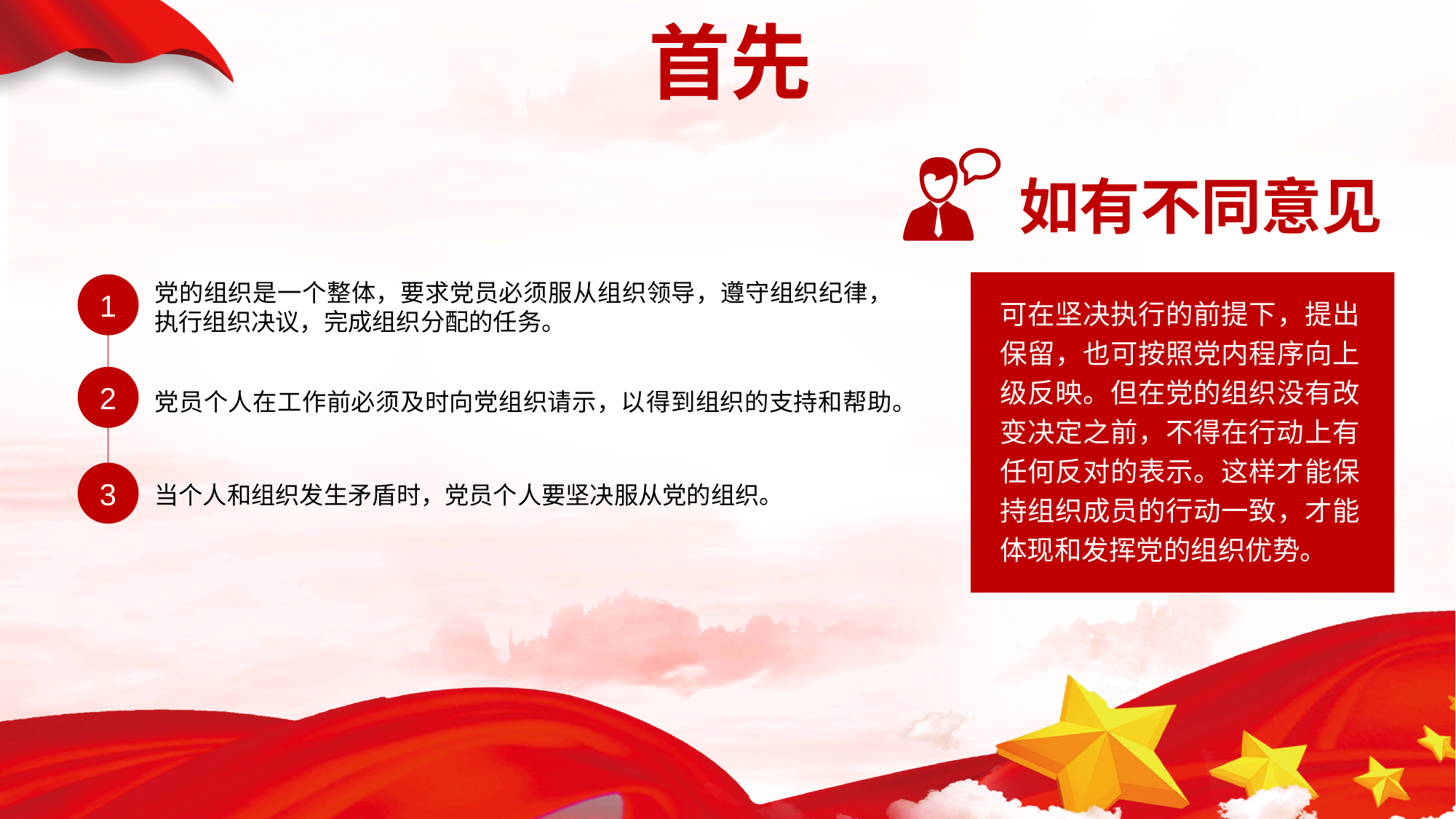

首先

如有不同意见
党的组织是一个整体，要求党员必须服从组织领导，遵守组织纪律，执行组织决议，完成组织分配的任务。

可在坚决执行的前提下，提出保留，也可按照党内程序向上级反映。但在党的组织没有改变决定之前，不得在行动上有任何反对的表示。这样才能保持组织成员的行动一致，才能体现和发挥党的组织优势。
1
2
党员个人在工作前必须及时向党组织请示，以得到组织的支持和帮助。
3
当个人和组织发生矛盾时，党员个人要坚决服从党的组织。